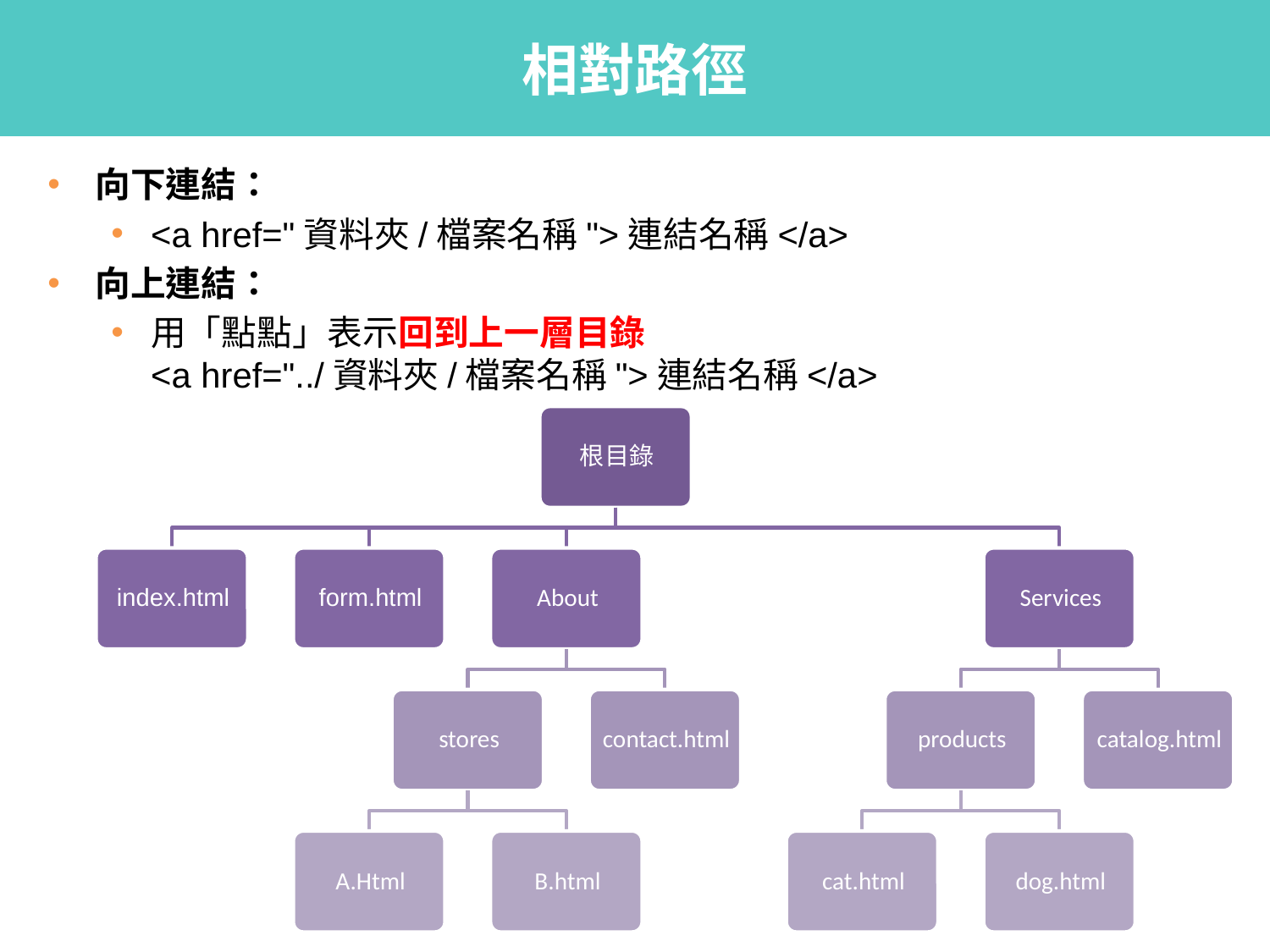

# 相對路徑
向下連結：
<a href="資料夾/檔案名稱">連結名稱</a>
向上連結：
用「點點」表示回到上一層目錄
<a href="../資料夾/檔案名稱">連結名稱</a>
根目錄
index.html
form.html
About
stores
A.Html
B.html
contact.html
Services
products
cat.html
dog.html
catalog.html